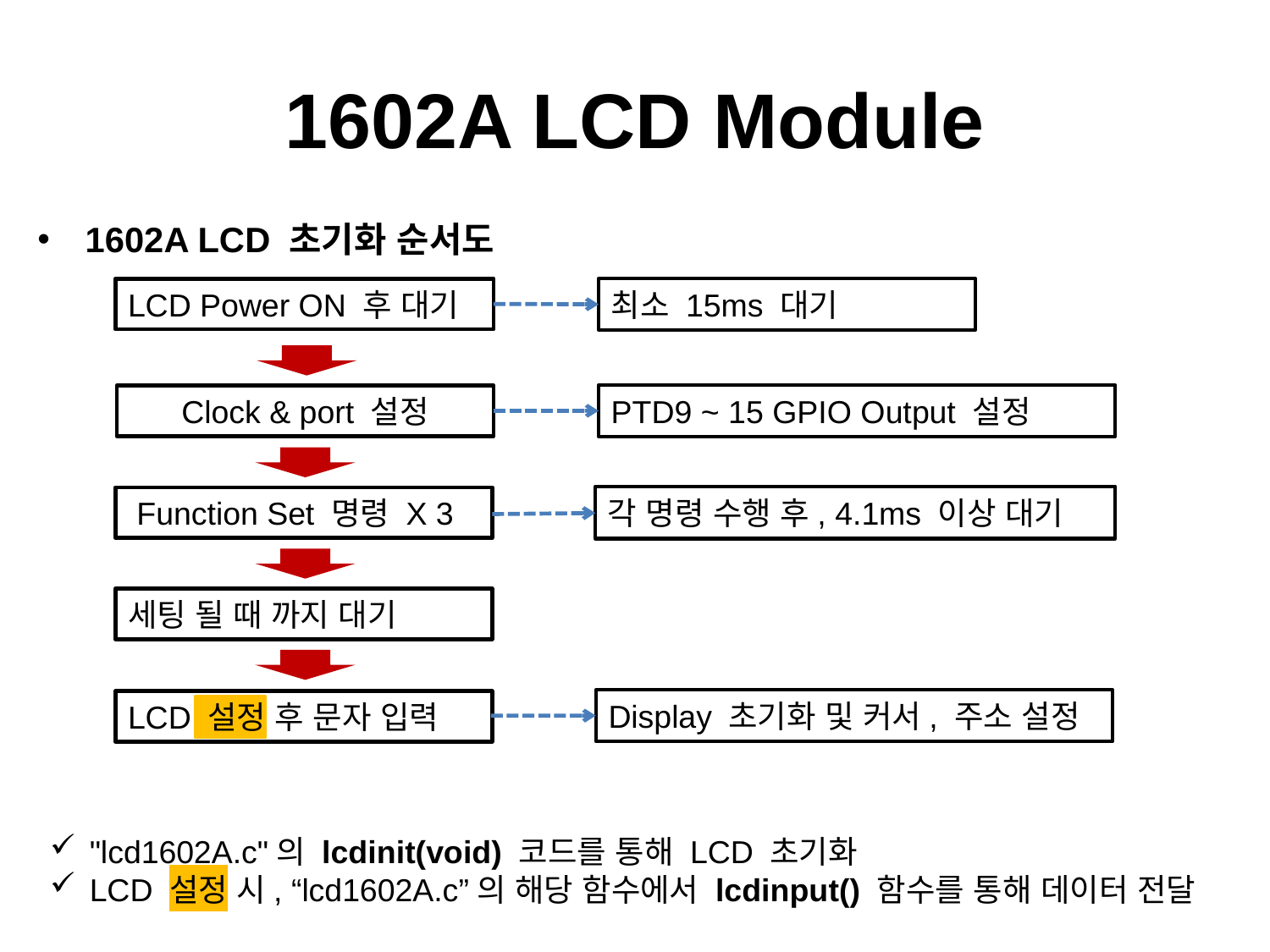

# 1602A LCD Module
1602A LCD 초기화 순서도
LCD Power ON 후 대기
최소 15ms 대기

PTD9 ~ 15 GPIO Output 설정
Clock & port 설정

각 명령 수행 후, 4.1ms 이상 대기
 Function Set 명령 X 3

세팅 될 때 까지 대기

Display 초기화 및 커서, 주소 설정
LCD 설정 후 문자 입력

"lcd1602A.c"의 lcdinit(void) 코드를 통해 LCD 초기화
LCD 설정 시, “lcd1602A.c”의 해당 함수에서 lcdinput() 함수를 통해 데이터 전달